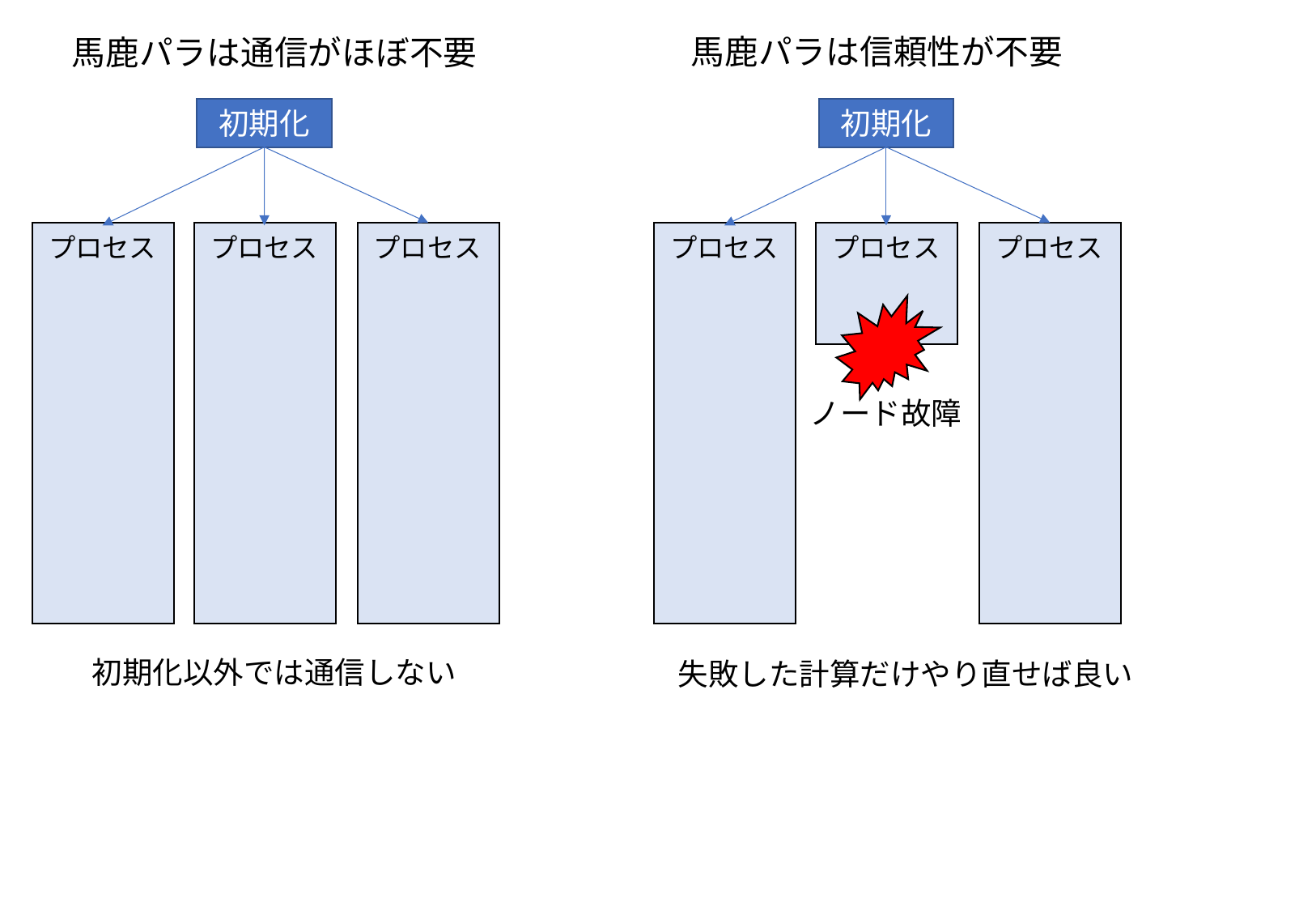

馬鹿パラは信頼性が不要
馬鹿パラは通信がほぼ不要
初期化
初期化

プロセス

プロセス

プロセス

プロセス

プロセス
プロセス

ノード故障
初期化以外では通信しない
失敗した計算だけやり直せば良い